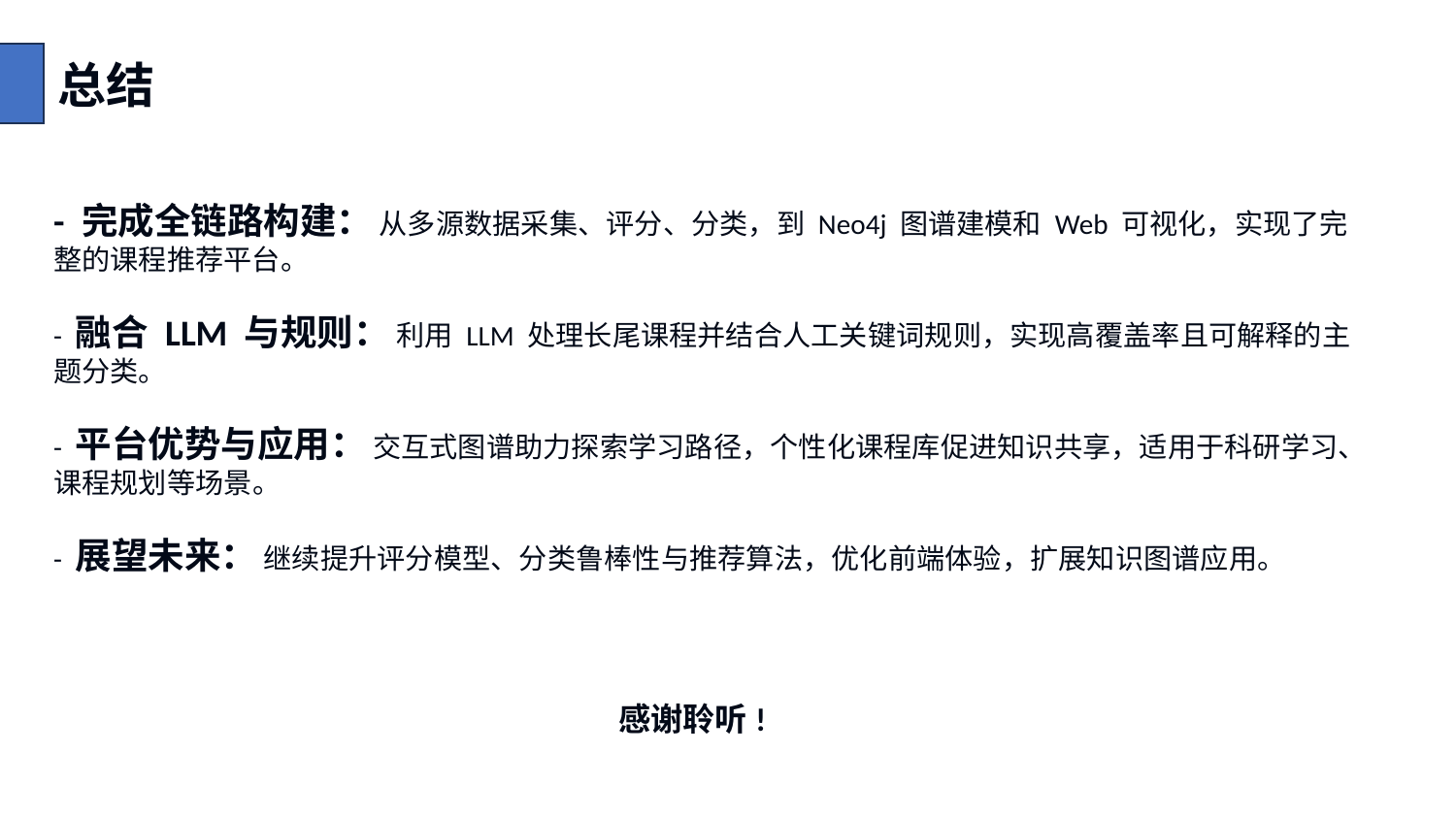

总结
- 完成全链路构建： 从多源数据采集、评分、分类，到 Neo4j 图谱建模和 Web 可视化，实现了完整的课程推荐平台。

- 融合 LLM 与规则： 利用 LLM 处理长尾课程并结合人工关键词规则，实现高覆盖率且可解释的主题分类。

- 平台优势与应用： 交互式图谱助力探索学习路径，个性化课程库促进知识共享，适用于科研学习、课程规划等场景。

- 展望未来： 继续提升评分模型、分类鲁棒性与推荐算法，优化前端体验，扩展知识图谱应用。
感谢聆听!